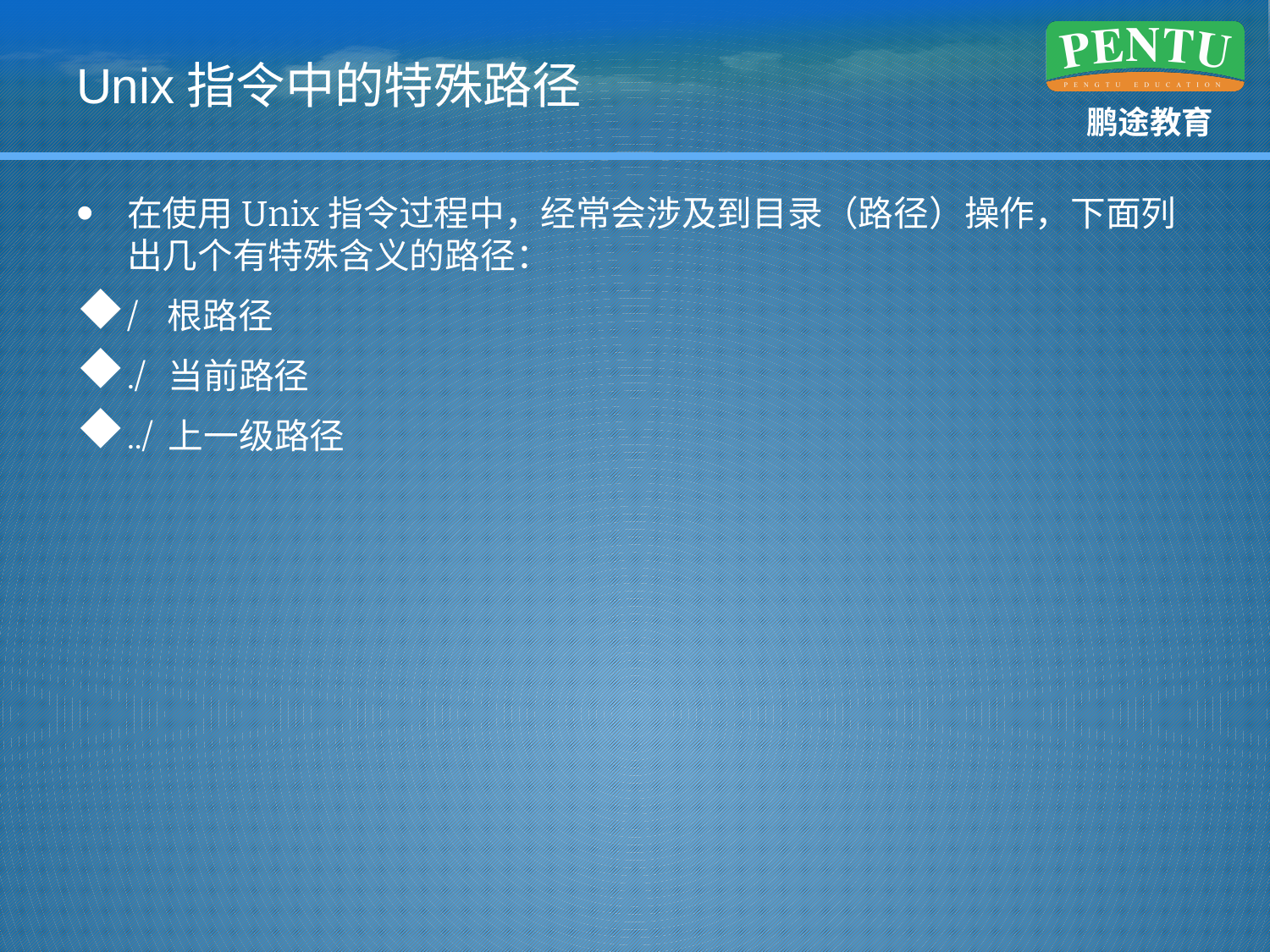

# Unix指令中的特殊路径
在使用Unix指令过程中，经常会涉及到目录（路径）操作，下面列出几个有特殊含义的路径：
/   根路径
./  当前路径
../ 上一级路径